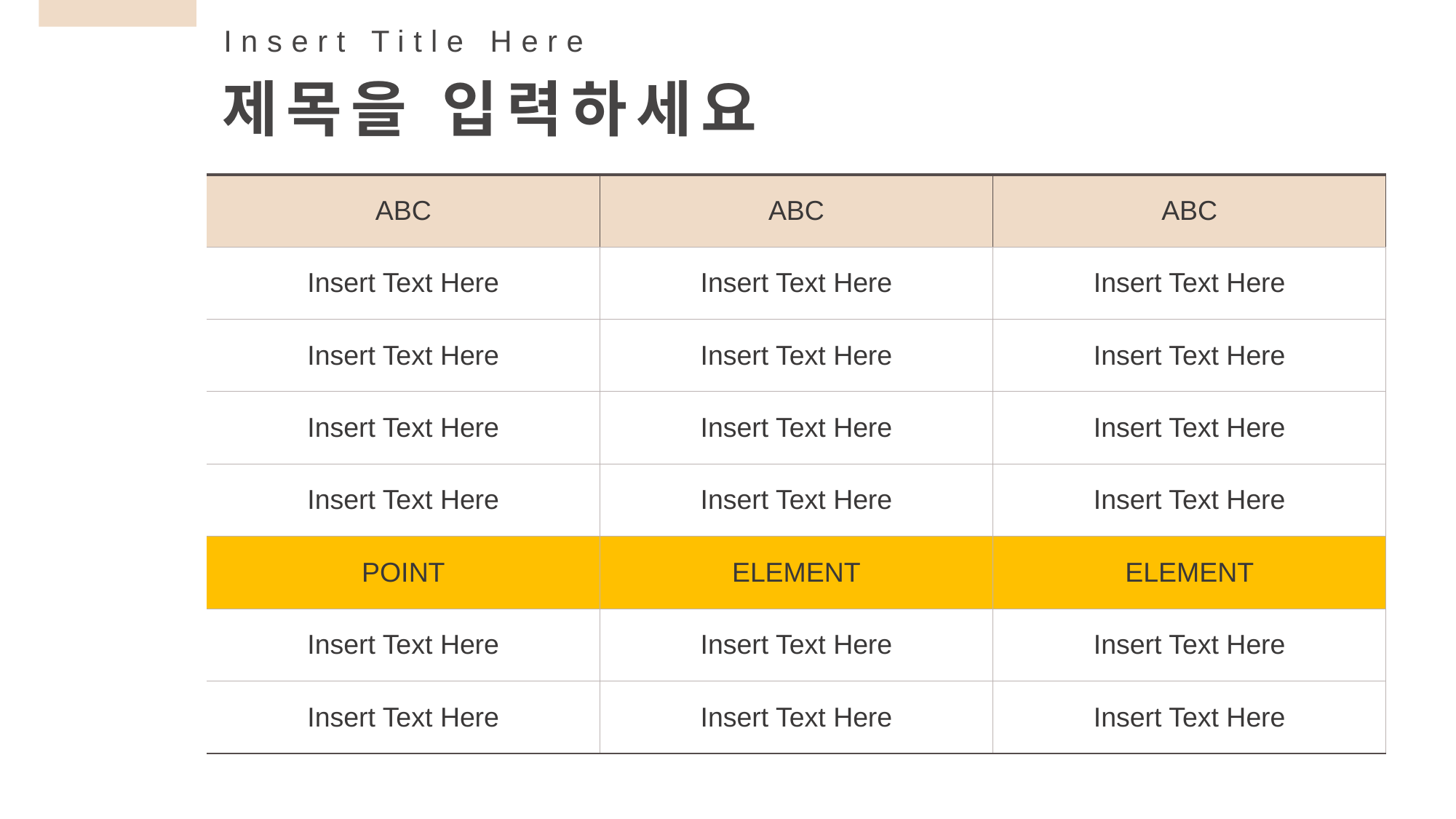

Insert Title Here
제목을 입력하세요

| ABC | ABC | ABC |
| --- | --- | --- |
| Insert Text Here | Insert Text Here | Insert Text Here |
| Insert Text Here | Insert Text Here | Insert Text Here |
| Insert Text Here | Insert Text Here | Insert Text Here |
| Insert Text Here | Insert Text Here | Insert Text Here |
| POINT | ELEMENT | ELEMENT |
| Insert Text Here | Insert Text Here | Insert Text Here |
| Insert Text Here | Insert Text Here | Insert Text Here |